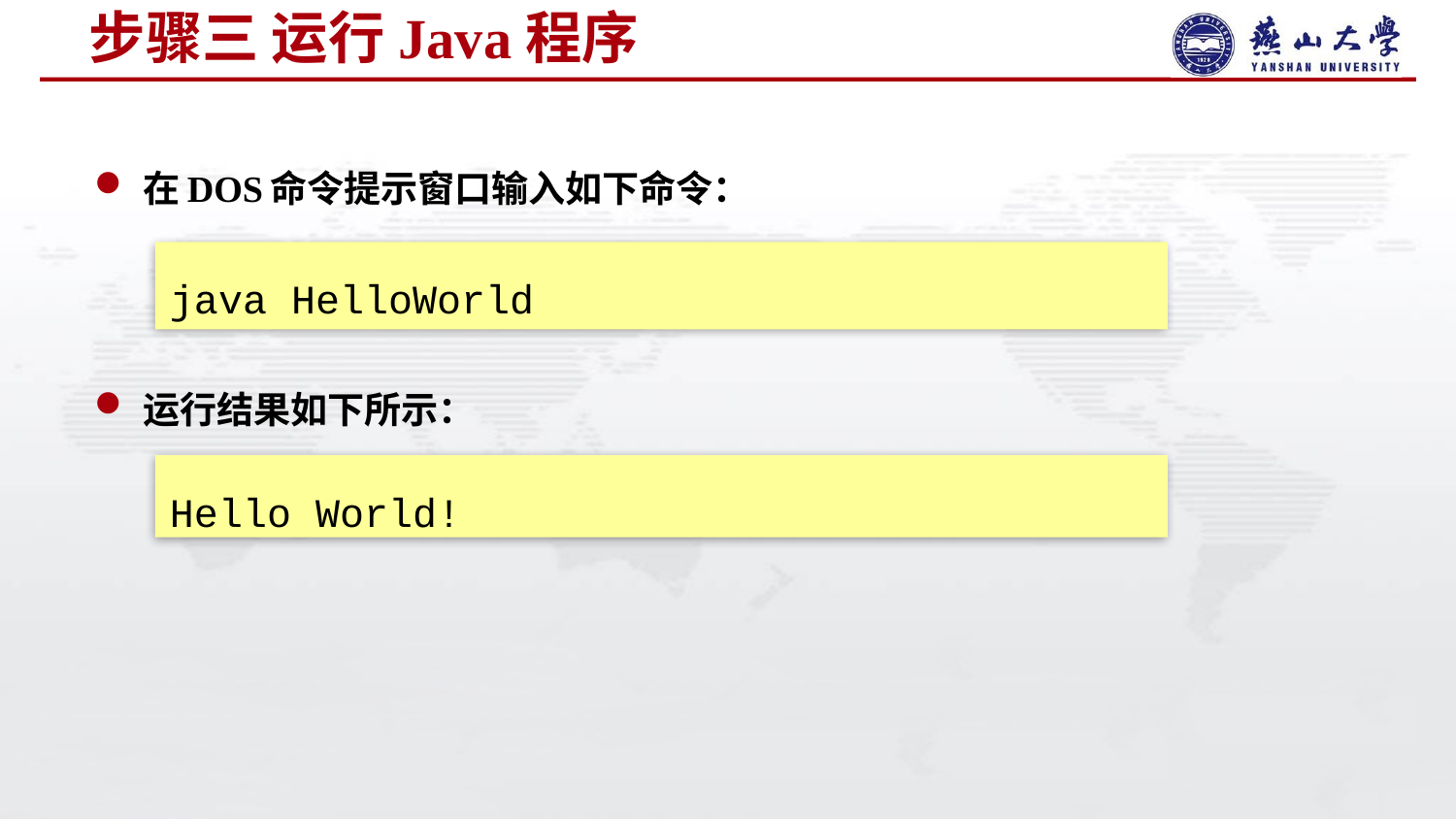

# 步骤三 运行Java程序
在DOS命令提示窗口输入如下命令：

运行结果如下所示：

java HelloWorld
Hello World!